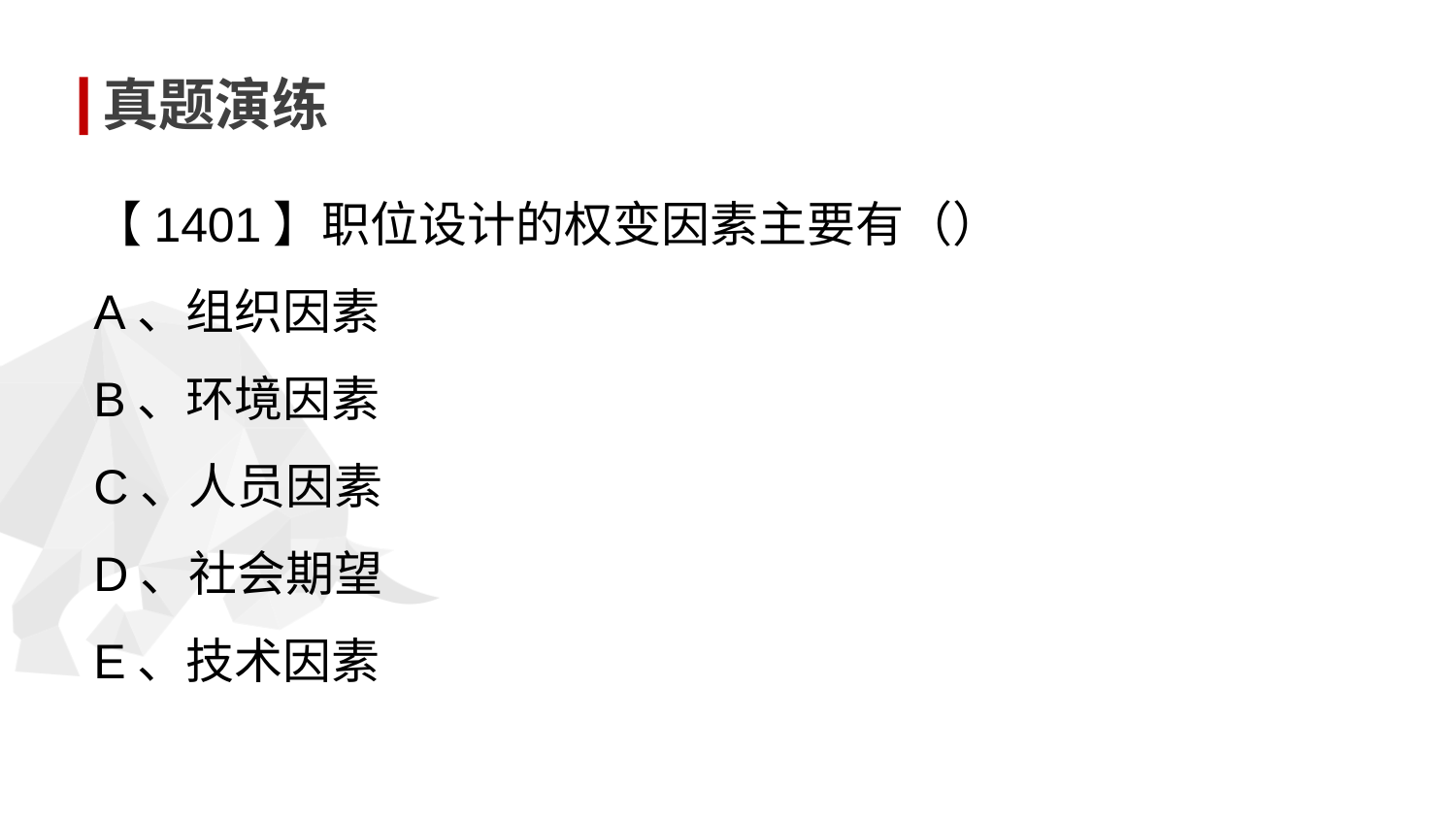

真题演练
【1401】职位设计的权变因素主要有（）
A、组织因素
B、环境因素
C、人员因素
D、社会期望
E、技术因素